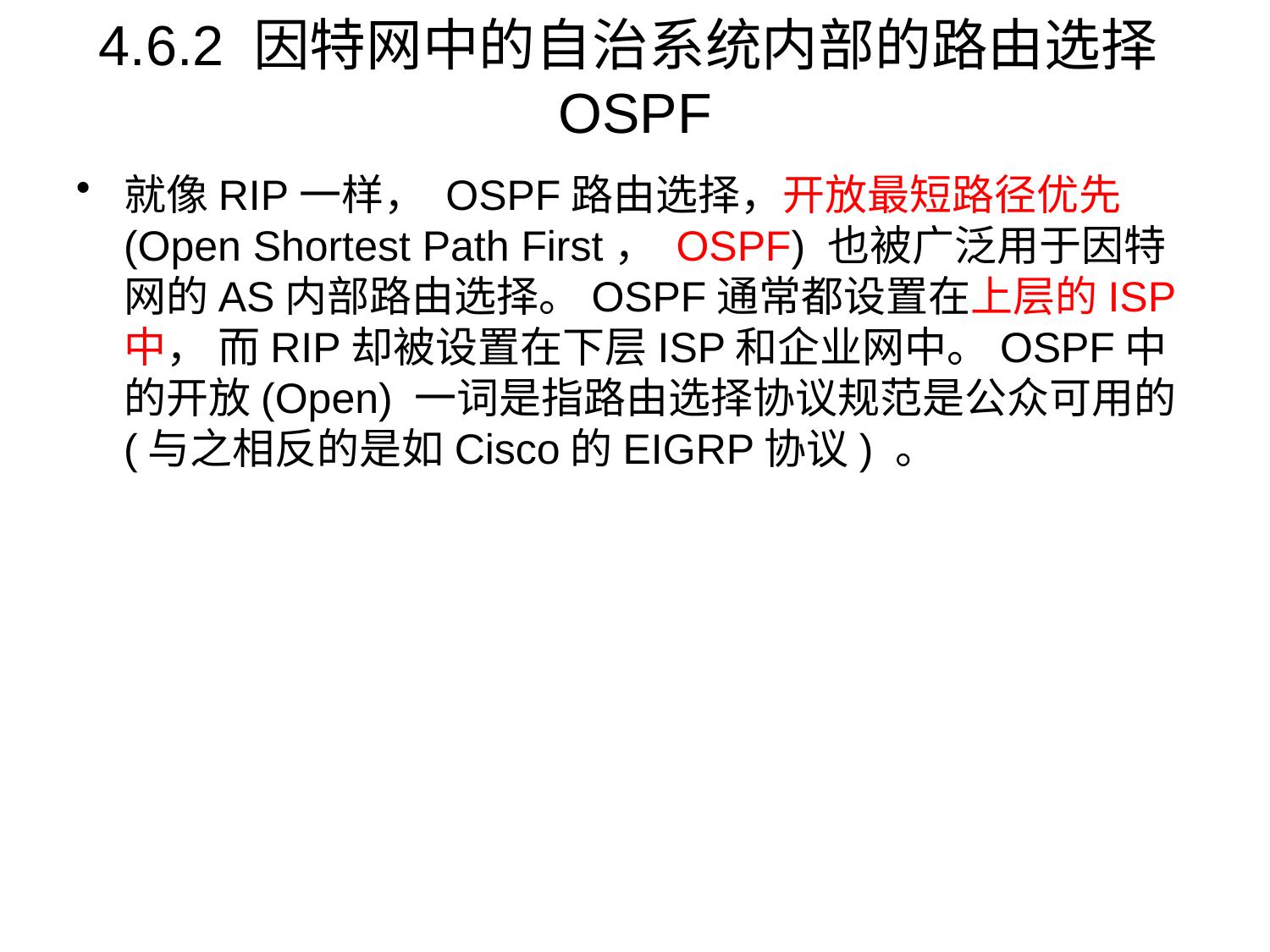

# 4.6.2 因特网中的自治系统内部的路由选择OSPF
就像RIP一样， OSPF路由选择，开放最短路径优先(Open Shortest Path First， OSPF) 也被广泛用于因特网的AS内部路由选择。OSPF通常都设置在上层的ISP中， 而RIP却被设置在下层ISP和企业网中。OSPF中的开放(Open) 一词是指路由选择协议规范是公众可用的(与之相反的是如Cisco的EIGRP协议) 。